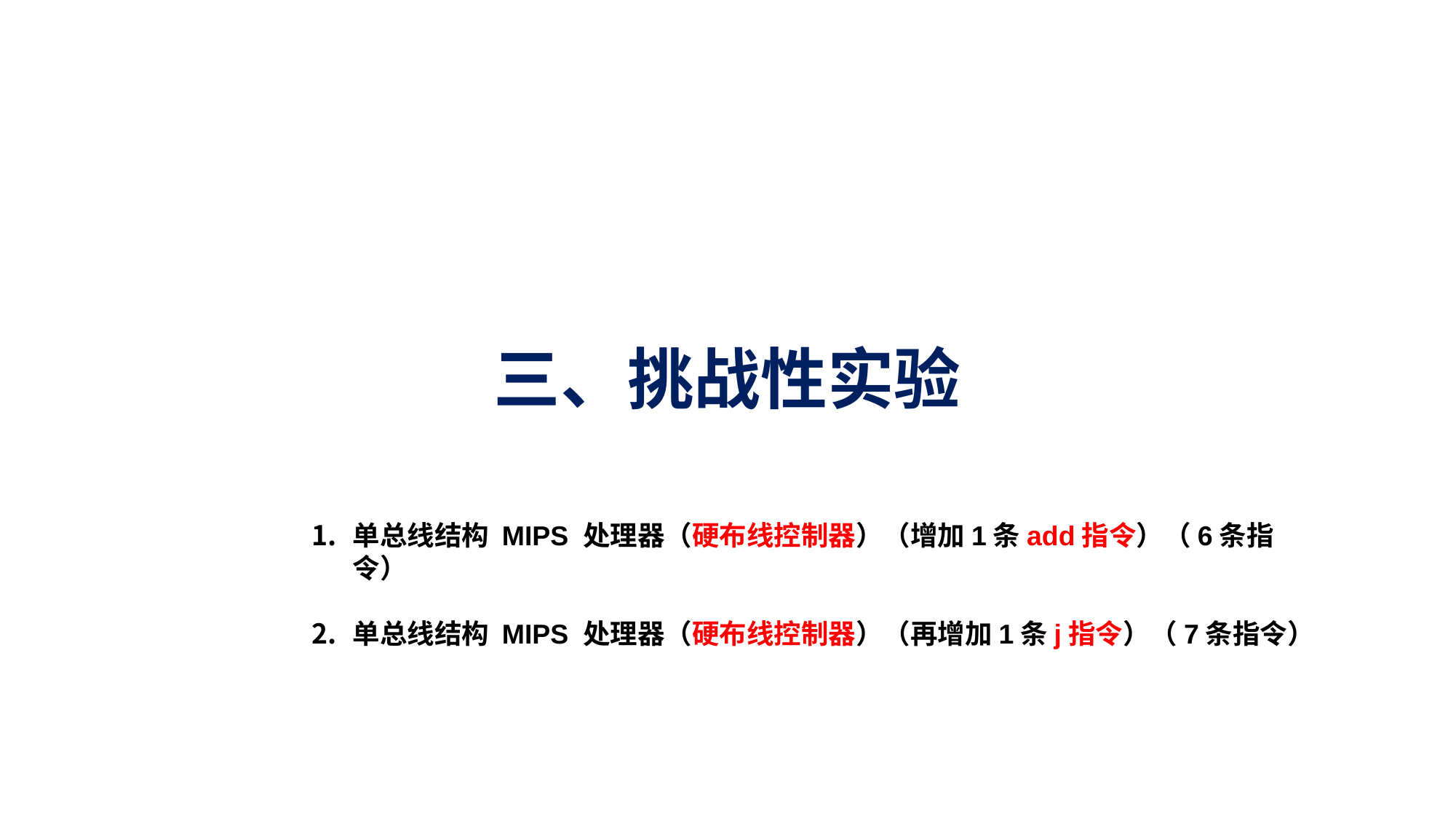

# 三、挑战性实验
单总线结构 MIPS 处理器（硬布线控制器）（增加1条add指令）（6条指令）

单总线结构 MIPS 处理器（硬布线控制器）（再增加1条j指令）（7条指令）